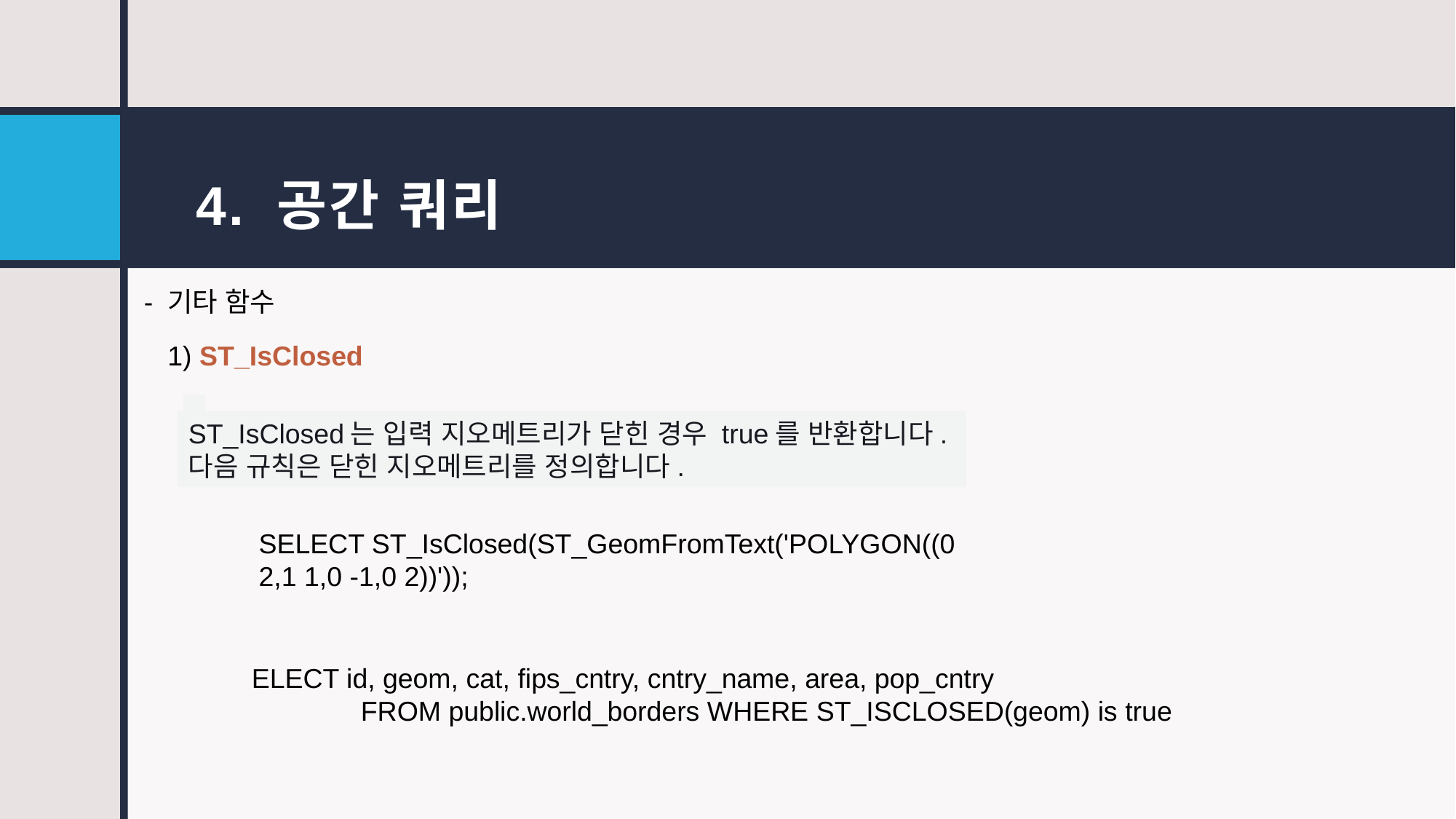

# 4. 공간 쿼리

- 기타 함수

1) ST_IsClosed

ST_IsClosed는 입력 지오메트리가 닫힌 경우 true를 반환합니다.
다음 규칙은 닫힌 지오메트리를 정의합니다.

SELECT ST_IsClosed(ST_GeomFromText('POLYGON((0 2,1 1,0 -1,0 2))'));
ELECT id, geom, cat, fips_cntry, cntry_name, area, pop_cntry
	FROM public.world_borders WHERE ST_ISCLOSED(geom) is true